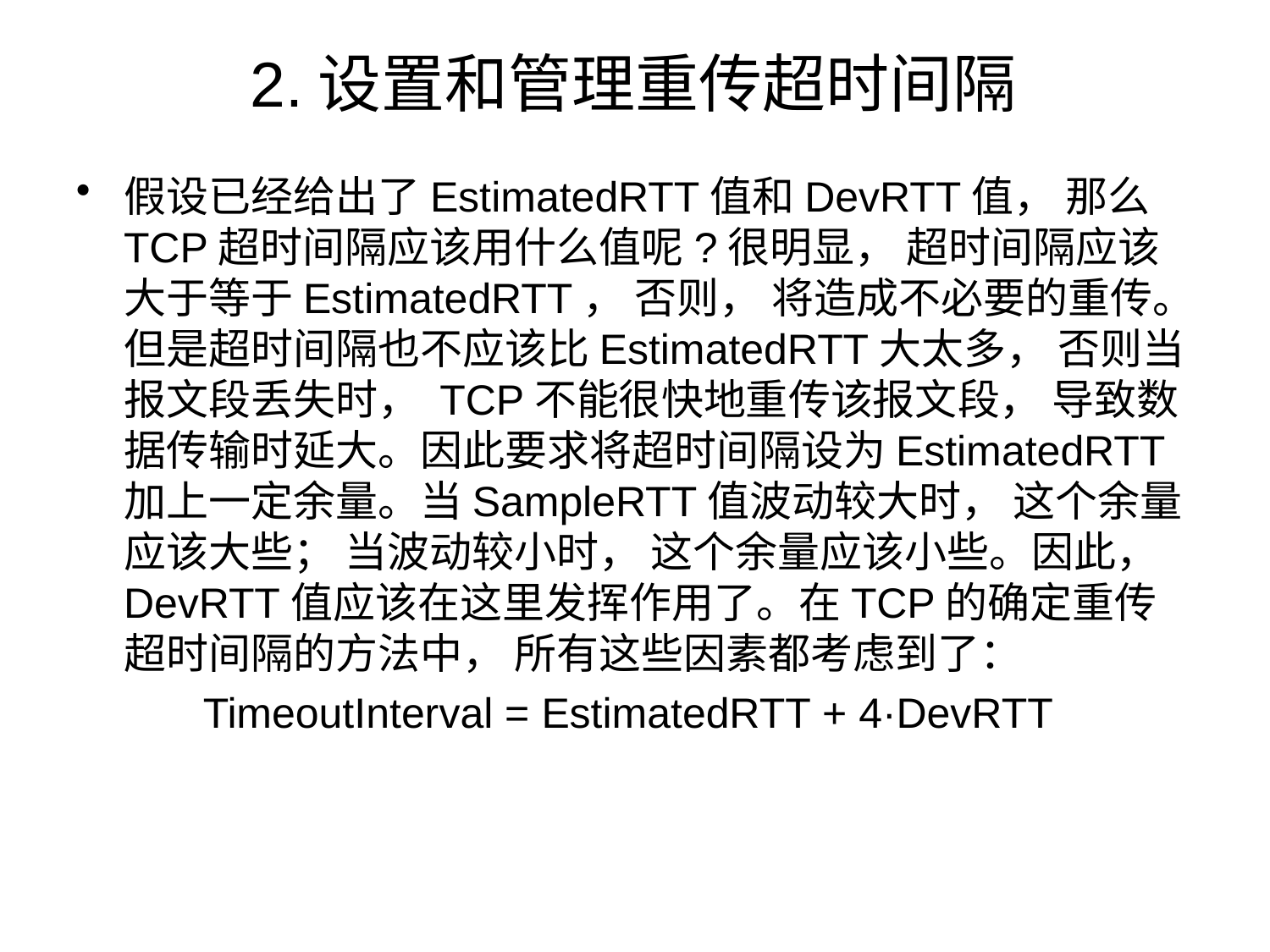

# 2.设置和管理重传超时间隔
假设已经给出了EstimatedRTT值和DevRTT值， 那么TCP超时间隔应该用什么值呢?很明显， 超时间隔应该大于等于EstimatedRTT， 否则， 将造成不必要的重传。但是超时间隔也不应该比EstimatedRTT大太多， 否则当报文段丢失时， TCP不能很快地重传该报文段， 导致数据传输时延大。因此要求将超时间隔设为EstimatedRTT加上一定余量。当SampleRTT值波动较大时， 这个余量应该大些； 当波动较小时， 这个余量应该小些。因此， DevRTT值应该在这里发挥作用了。在TCP的确定重传超时间隔的方法中， 所有这些因素都考虑到了：
	TimeoutInterval = EstimatedRTT + 4·DevRTT